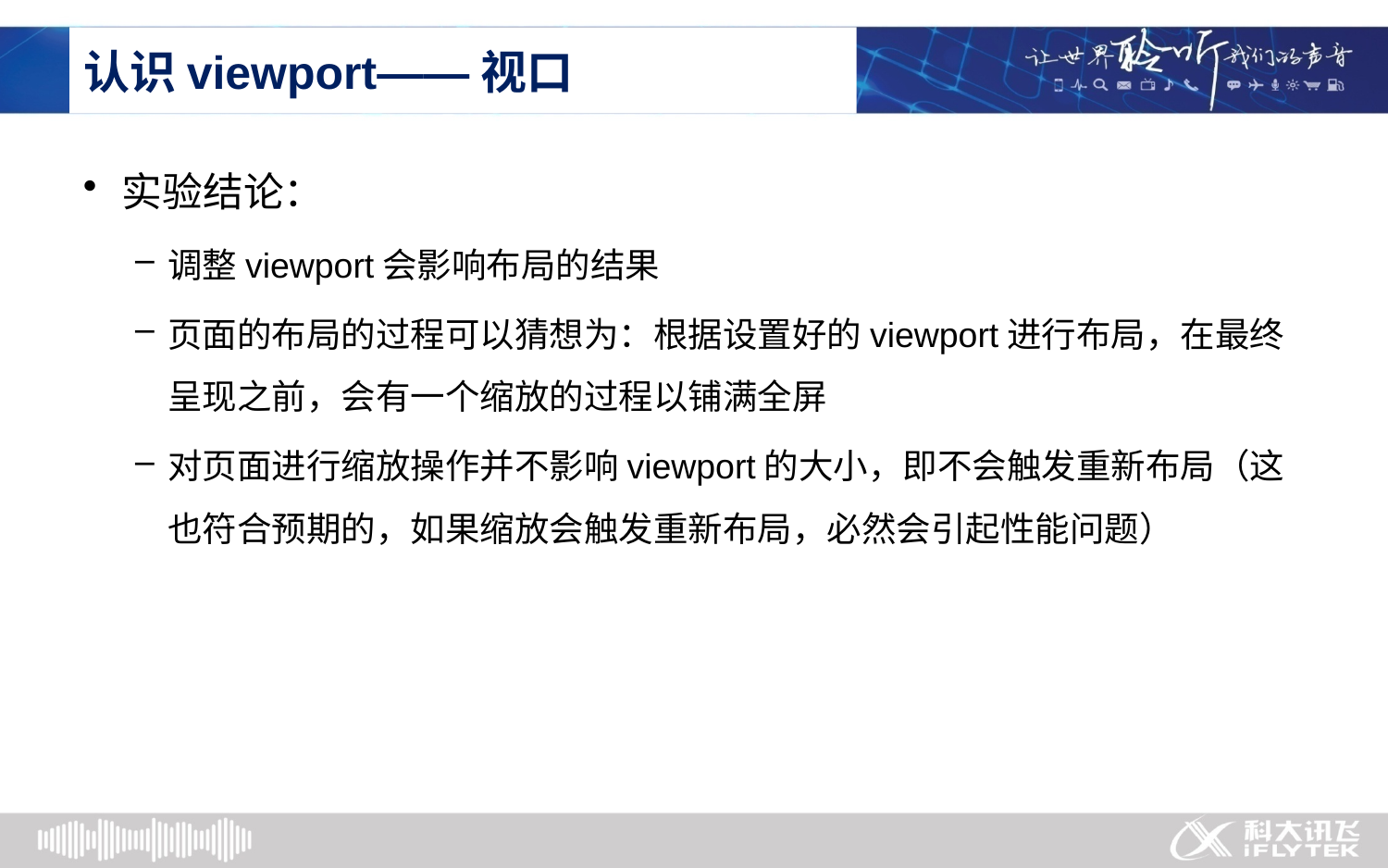

# 认识viewport——视口
实验结论：
调整viewport会影响布局的结果
页面的布局的过程可以猜想为：根据设置好的viewport进行布局，在最终呈现之前，会有一个缩放的过程以铺满全屏
对页面进行缩放操作并不影响viewport的大小，即不会触发重新布局（这也符合预期的，如果缩放会触发重新布局，必然会引起性能问题）